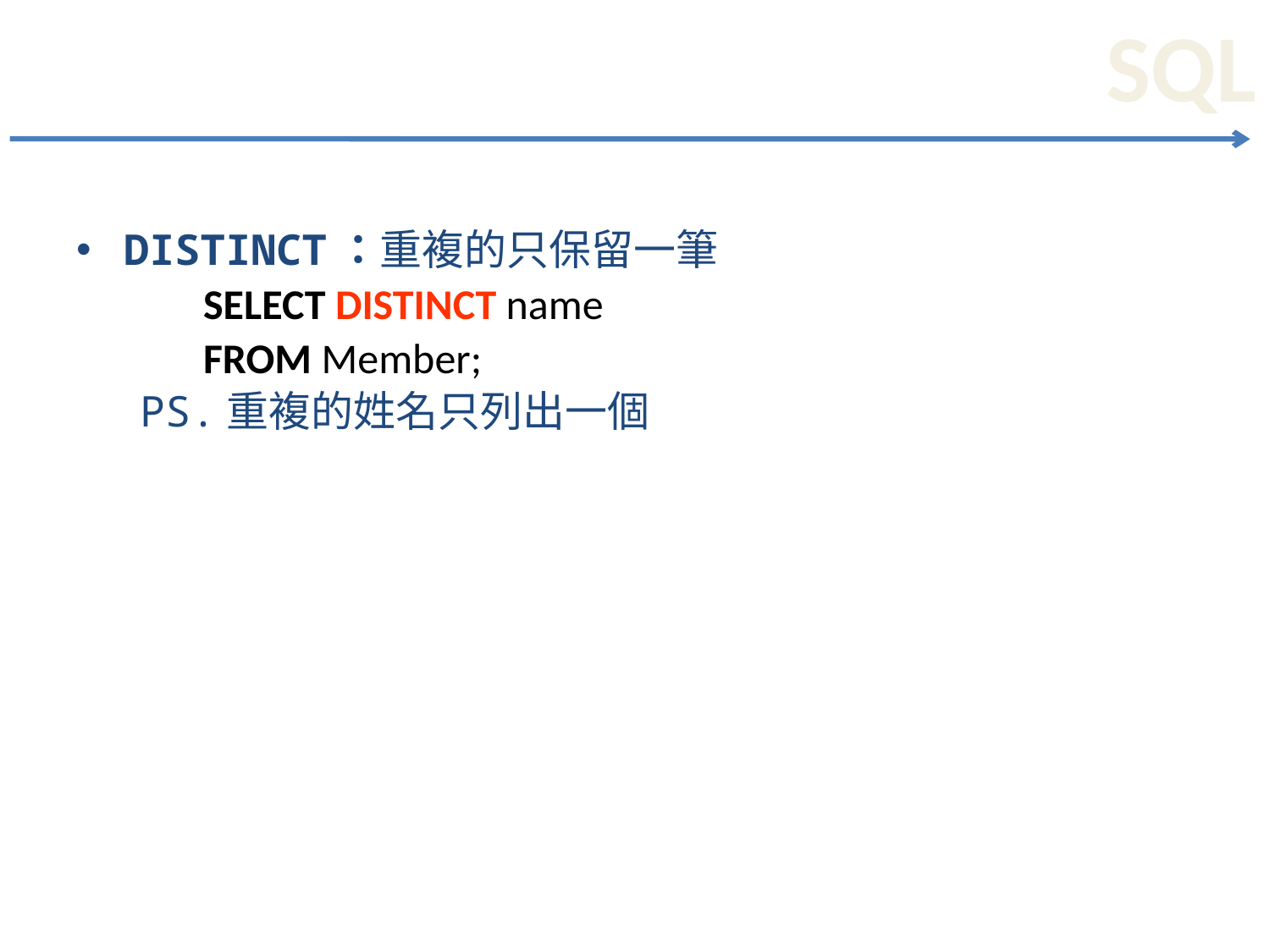

DISTINCT：重複的只保留一筆
SELECT DISTINCT name
FROM Member;
PS.重複的姓名只列出一個